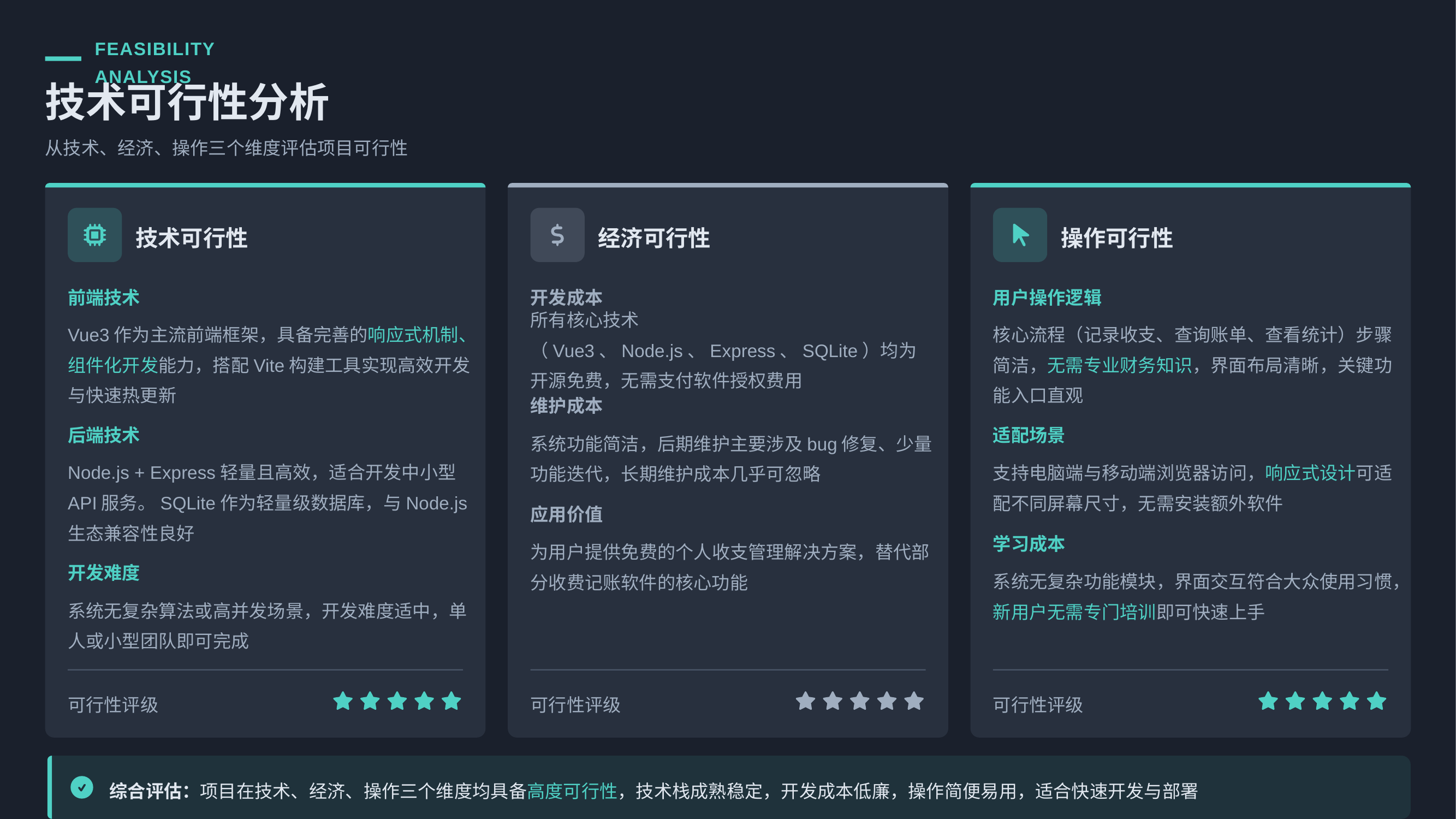

FEASIBILITY ANALYSIS

技术可行性分析
从技术、经济、操作三个维度评估项目可行性

技术可行性
经济可行性
操作可行性

前端技术
开发成本
用户操作逻辑
Vue3作为主流前端框架，具备完善的响应式机制、组件化开发能力，搭配Vite构建工具实现高效开发与快速热更新
所有核心技术（Vue3、Node.js、Express、SQLite）均为开源免费，无需支付软件授权费用
核心流程（记录收支、查询账单、查看统计）步骤简洁，无需专业财务知识，界面布局清晰，关键功能入口直观
维护成本
后端技术
适配场景
系统功能简洁，后期维护主要涉及bug修复、少量功能迭代，长期维护成本几乎可忽略
Node.js + Express轻量且高效，适合开发中小型API服务。SQLite作为轻量级数据库，与Node.js生态兼容性良好
支持电脑端与移动端浏览器访问，响应式设计可适配不同屏幕尺寸，无需安装额外软件
应用价值
学习成本
为用户提供免费的个人收支管理解决方案，替代部分收费记账软件的核心功能
开发难度
系统无复杂功能模块，界面交互符合大众使用习惯，新用户无需专门培训即可快速上手
系统无复杂算法或高并发场景，开发难度适中，单人或小型团队即可完成

可行性评级
可行性评级
可行性评级

综合评估：项目在技术、经济、操作三个维度均具备高度可行性，技术栈成熟稳定，开发成本低廉，操作简便易用，适合快速开发与部署